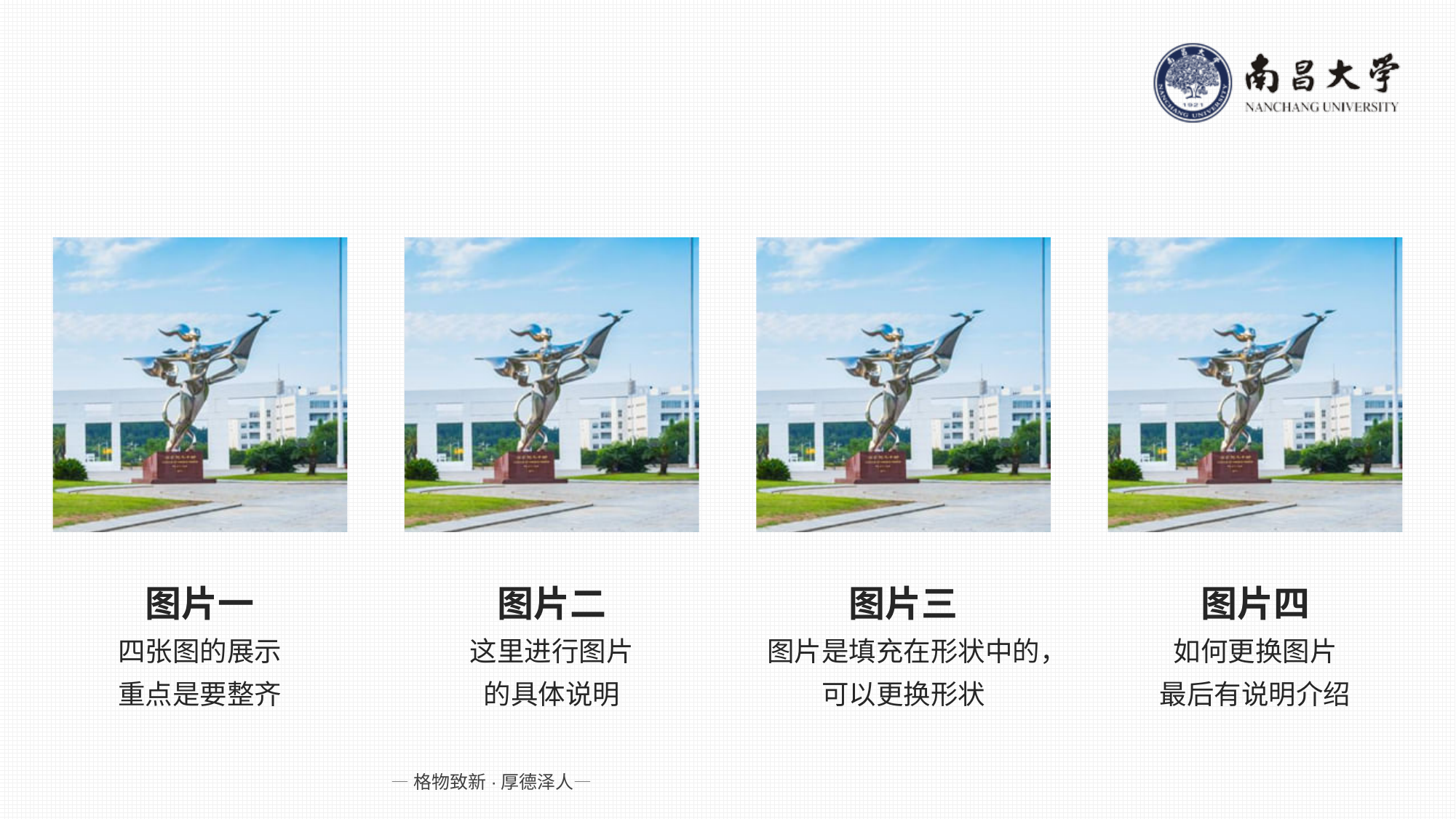

图片一
四张图的展示
重点是要整齐
图片二
这里进行图片
的具体说明
图片三
图片是填充在形状中的，可以更换形状
图片四
如何更换图片
最后有说明介绍